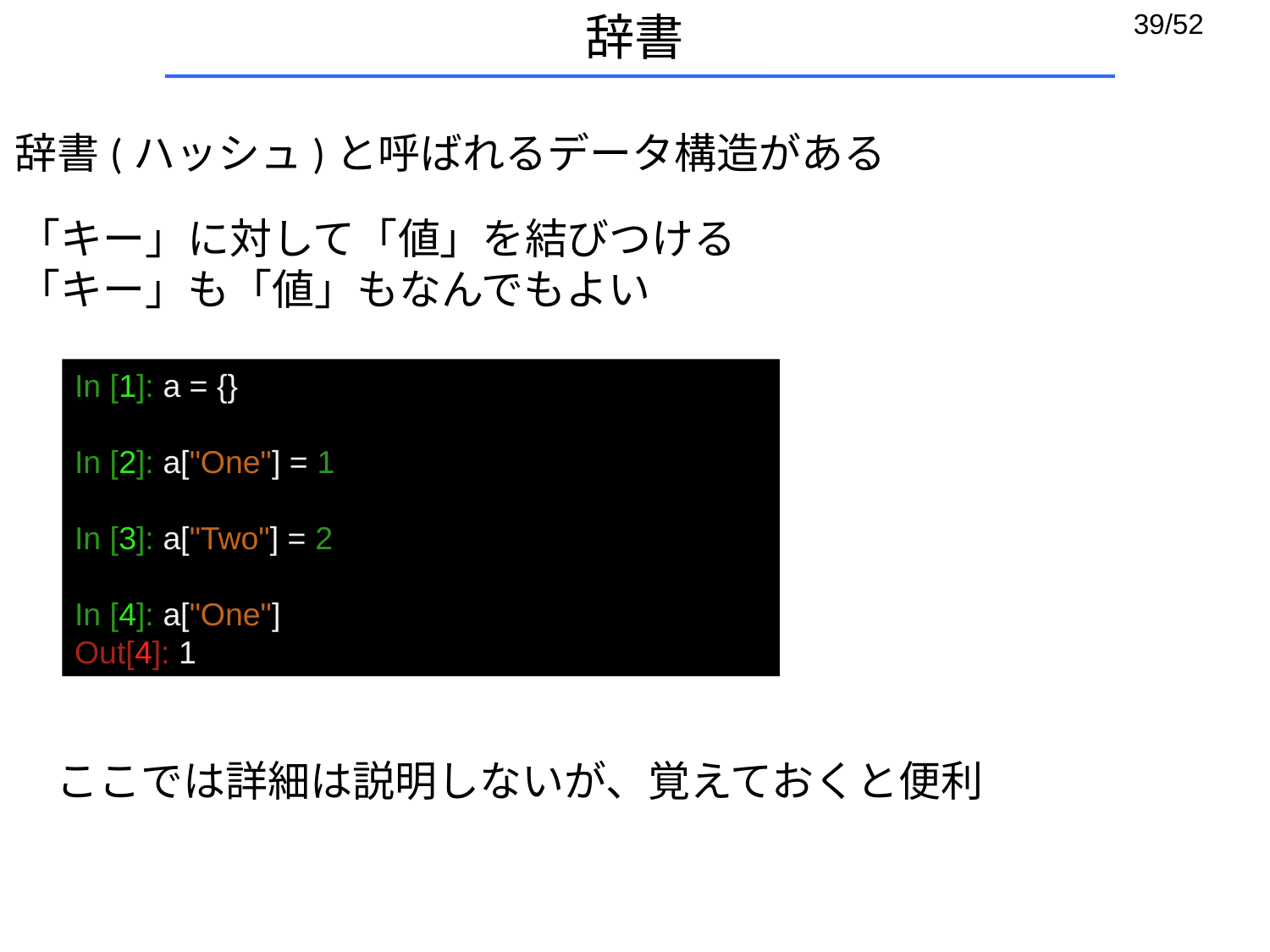

# 辞書
辞書(ハッシュ)と呼ばれるデータ構造がある
「キー」に対して「値」を結びつける
「キー」も「値」もなんでもよい
In [1]: a = {}
In [2]: a["One"] = 1

In [3]: a["Two"] = 2

In [4]: a["One"]
Out[4]: 1
ここでは詳細は説明しないが、覚えておくと便利